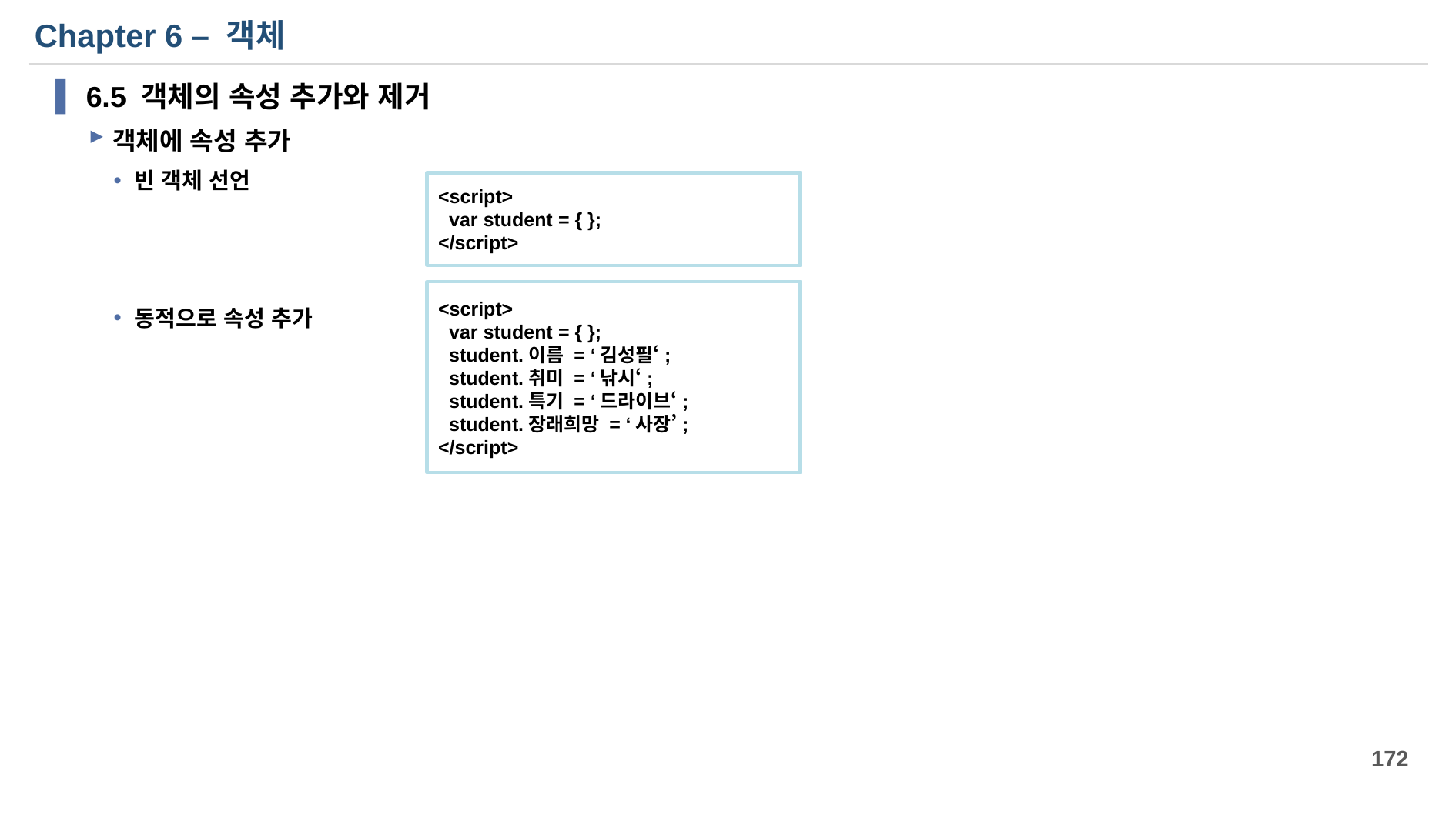

# Chapter 6 – 객체
6.5 객체의 속성 추가와 제거
객체에 속성 추가
빈 객체 선언

동적으로 속성 추가
<script>
  var student = { };
</script>
<script>
  var student = { };
  student.이름 = ‘김성필‘;
  student.취미 = ‘낚시‘;
  student.특기 = ‘드라이브‘;
  student.장래희망 = ‘사장’;
</script>
172